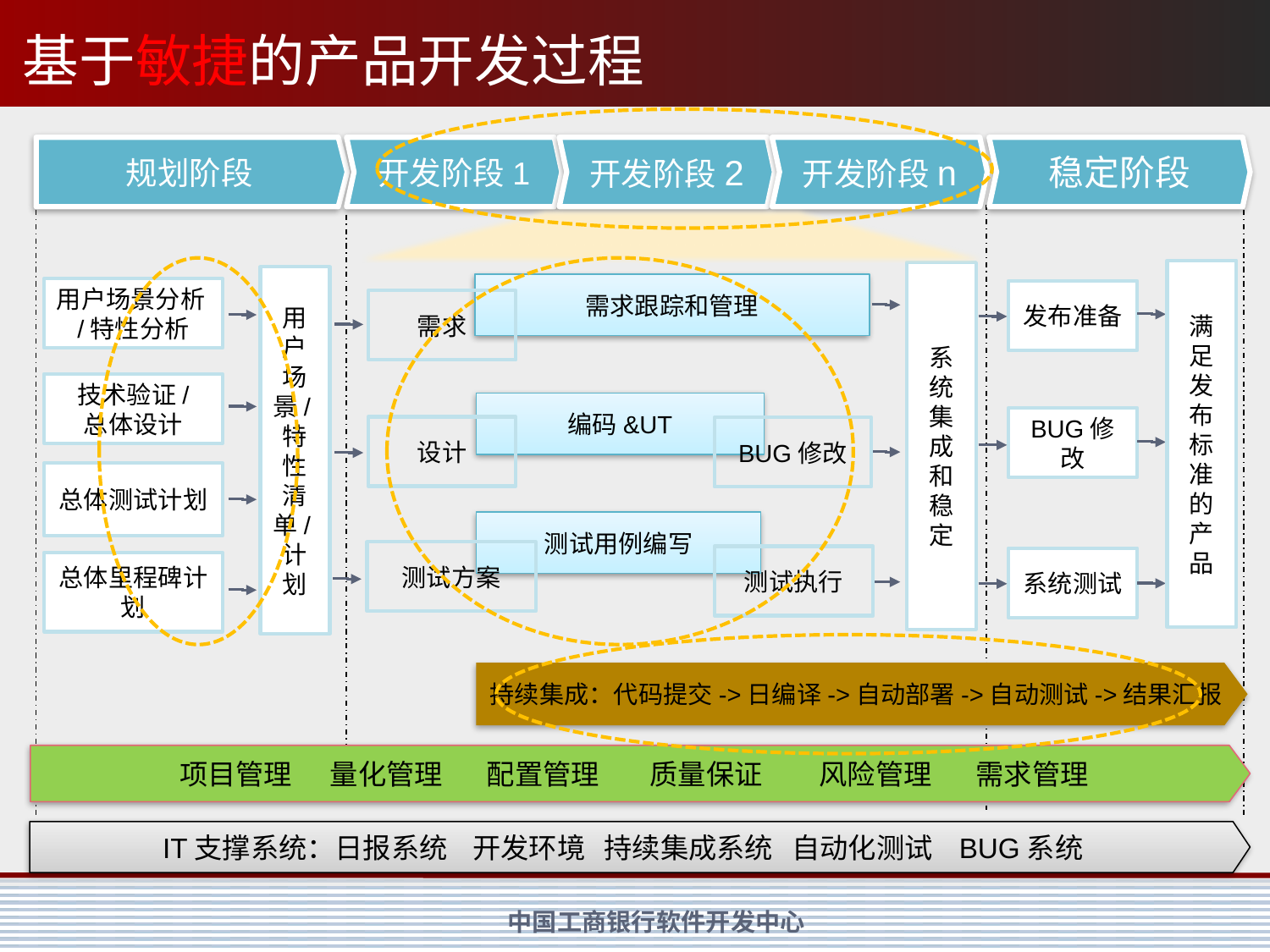

# 基于敏捷的产品开发过程

规划阶段
开发阶段1
开发阶段2
开发阶段n
稳定阶段

满足发布标准的产品
系统集成和稳定
用户场景/特性清单/计划
需求跟踪和管理
用户场景分析/特性分析
发布准备
需求
技术验证/
总体设计
编码&UT
BUG修改
设计
BUG修改
总体测试计划
测试用例编写
测试方案
测试执行
系统测试
总体里程碑计划
持续集成：代码提交->日编译->自动部署->自动测试->结果汇报
项目管理      量化管理       配置管理        质量保证         风险管理       需求管理
IT支撑系统：日报系统    开发环境   持续集成系统   自动化测试   BUG系统